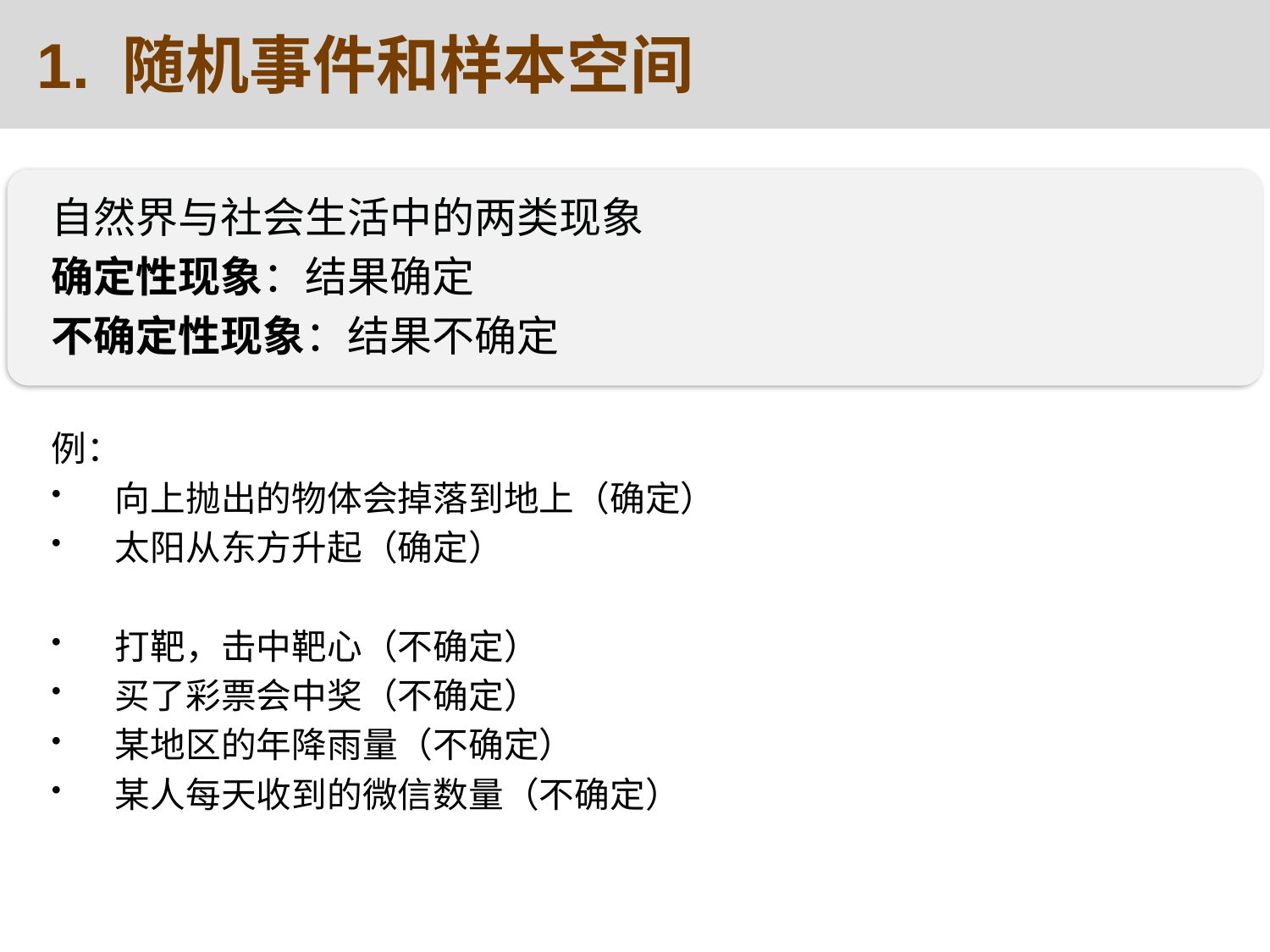

1. 随机事件和样本空间

自然界与社会生活中的两类现象
确定性现象：结果确定
不确定性现象：结果不确定

例：
向上抛出的物体会掉落到地上（确定）
太阳从东方升起（确定）

打靶，击中靶心（不确定）
买了彩票会中奖（不确定）
某地区的年降雨量（不确定）
某人每天收到的微信数量（不确定）